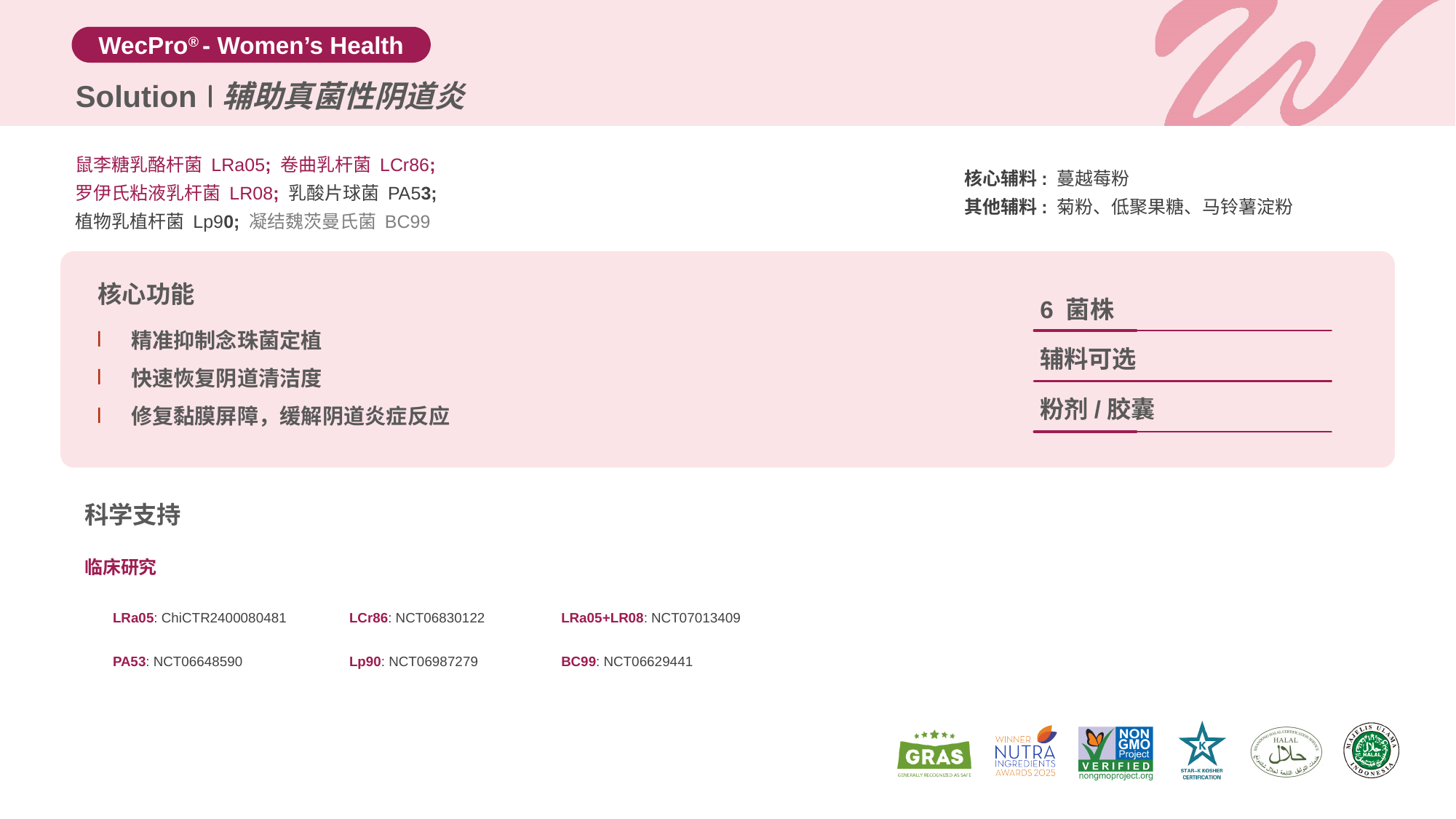

Solution
辅助真菌性阴道炎
鼠李糖乳酪杆菌 LRa05; 卷曲乳杆菌 LCr86;
罗伊氏粘液乳杆菌 LR08; 乳酸片球菌 PA53;
植物乳植杆菌 Lp90; 凝结魏茨曼氏菌 BC99
核心辅料: 蔓越莓粉
其他辅料: 菊粉、低聚果糖、马铃薯淀粉

核心功能
6 菌株
精准抑制念珠菌定植
快速恢复阴道清洁度
修复黏膜屏障，缓解阴道炎症反应
辅料可选
粉剂/胶囊
科学支持
临床研究
| LRa05: ChiCTR2400080481 | LCr86: NCT06830122 | LRa05+LR08: NCT07013409 |
| --- | --- | --- |
| PA53: NCT06648590 | Lp90: NCT06987279 | BC99: NCT06629441 |